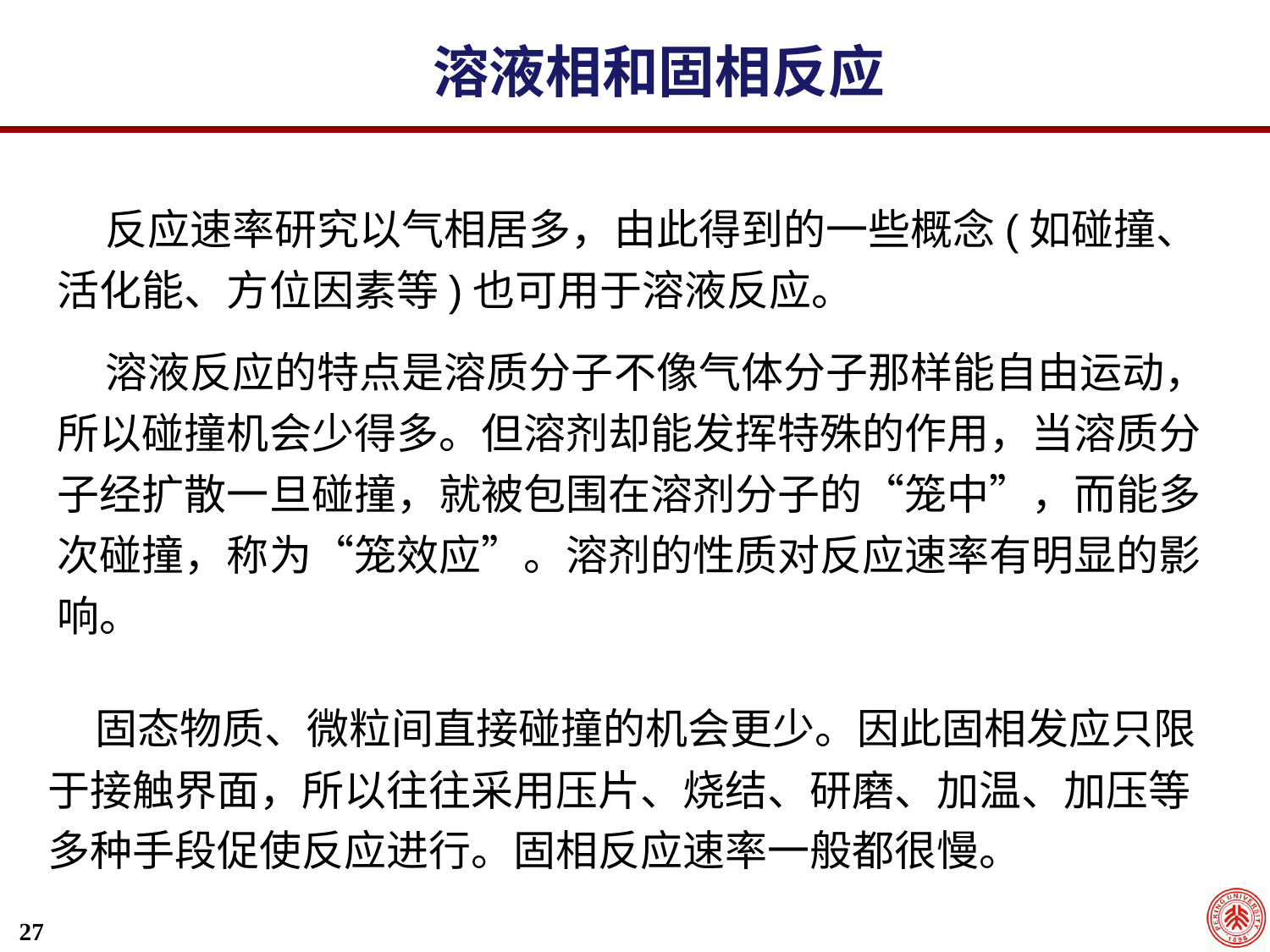

溶液相和固相反应

    反应速率研究以气相居多，由此得到的一些概念(如碰撞、活化能、方位因素等)也可用于溶液反应。
    溶液反应的特点是溶质分子不像气体分子那样能自由运动，所以碰撞机会少得多。但溶剂却能发挥特殊的作用，当溶质分子经扩散一旦碰撞，就被包围在溶剂分子的“笼中”，而能多次碰撞，称为“笼效应”。溶剂的性质对反应速率有明显的影响。
    固态物质、微粒间直接碰撞的机会更少。因此固相发应只限于接触界面，所以往往采用压片、烧结、研磨、加温、加压等多种手段促使反应进行。固相反应速率一般都很慢。
27